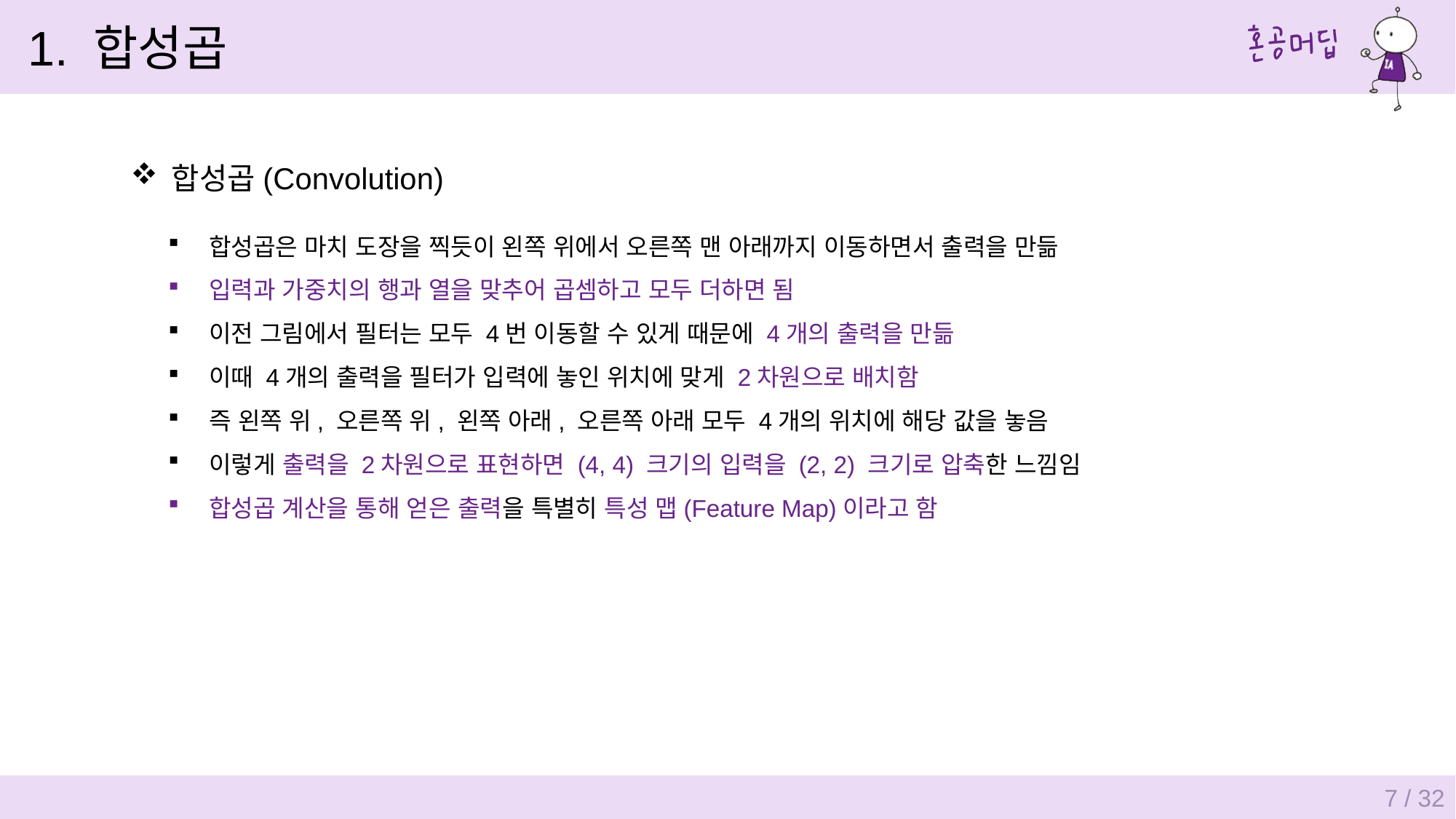

1. 합성곱
합성곱(Convolution)
합성곱은 마치 도장을 찍듯이 왼쪽 위에서 오른쪽 맨 아래까지 이동하면서 출력을 만듦
입력과 가중치의 행과 열을 맞추어 곱셈하고 모두 더하면 됨
이전 그림에서 필터는 모두 4번 이동할 수 있게 때문에 4개의 출력을 만듦
이때 4개의 출력을 필터가 입력에 놓인 위치에 맞게 2차원으로 배치함
즉 왼쪽 위, 오른쪽 위, 왼쪽 아래, 오른쪽 아래 모두 4개의 위치에 해당 값을 놓음
이렇게 출력을 2차원으로 표현하면 (4, 4) 크기의 입력을 (2, 2) 크기로 압축한 느낌임
합성곱 계산을 통해 얻은 출력을 특별히 특성 맵(Feature Map)이라고 함
7 / 32